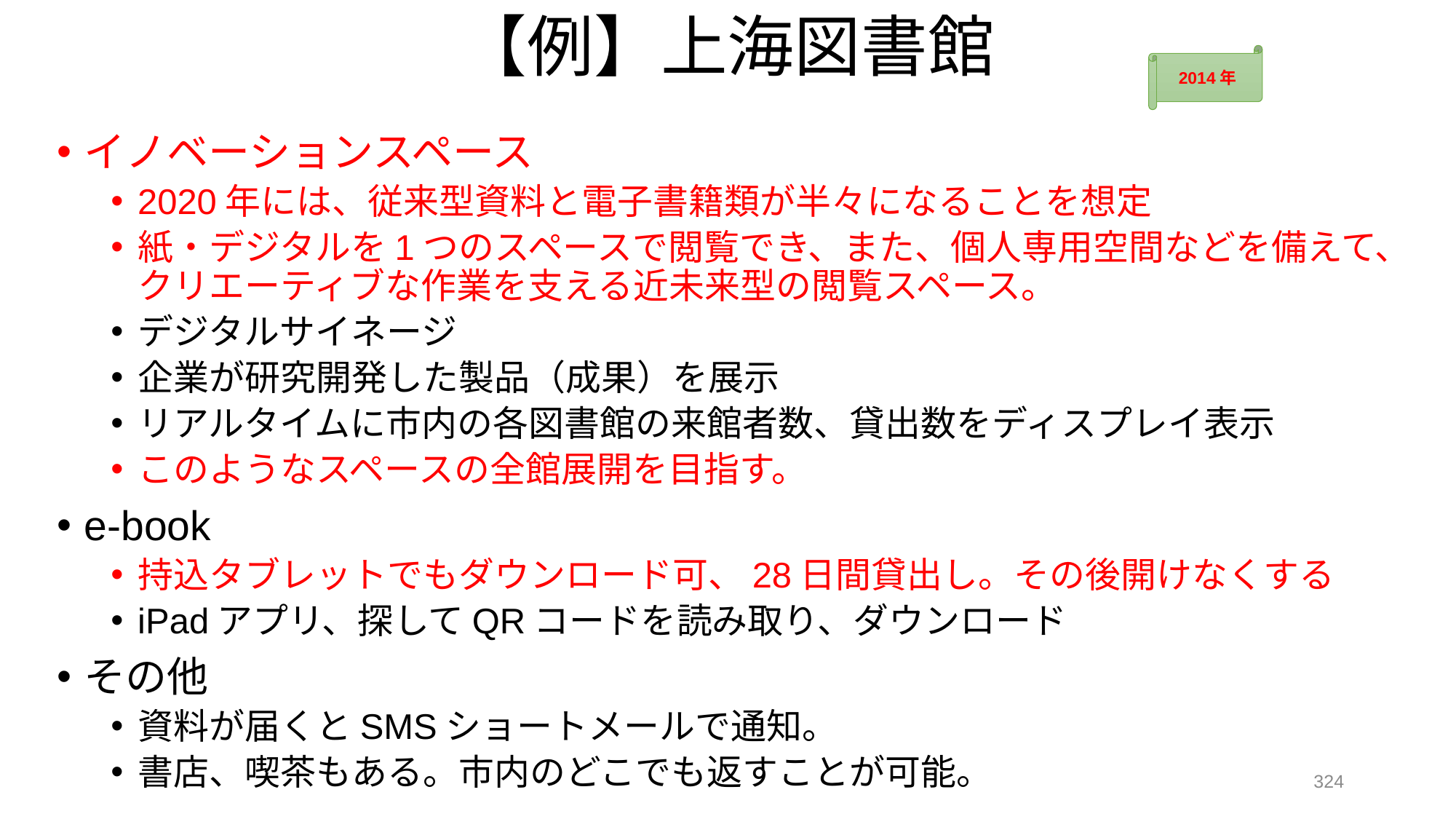

# 【例】上海図書館
2014年
イノベーションスペース
2020年には、従来型資料と電子書籍類が半々になることを想定
紙・デジタルを1つのスペースで閲覧でき、また、個人専用空間などを備えて、クリエーティブな作業を支える近未来型の閲覧スペース。
デジタルサイネージ
企業が研究開発した製品（成果）を展示
リアルタイムに市内の各図書館の来館者数、貸出数をディスプレイ表示
このようなスペースの全館展開を目指す。
e-book
持込タブレットでもダウンロード可、28日間貸出し。その後開けなくする
iPadアプリ、探してQRコードを読み取り、ダウンロード
その他
資料が届くとSMSショートメールで通知。
書店、喫茶もある。市内のどこでも返すことが可能。
324